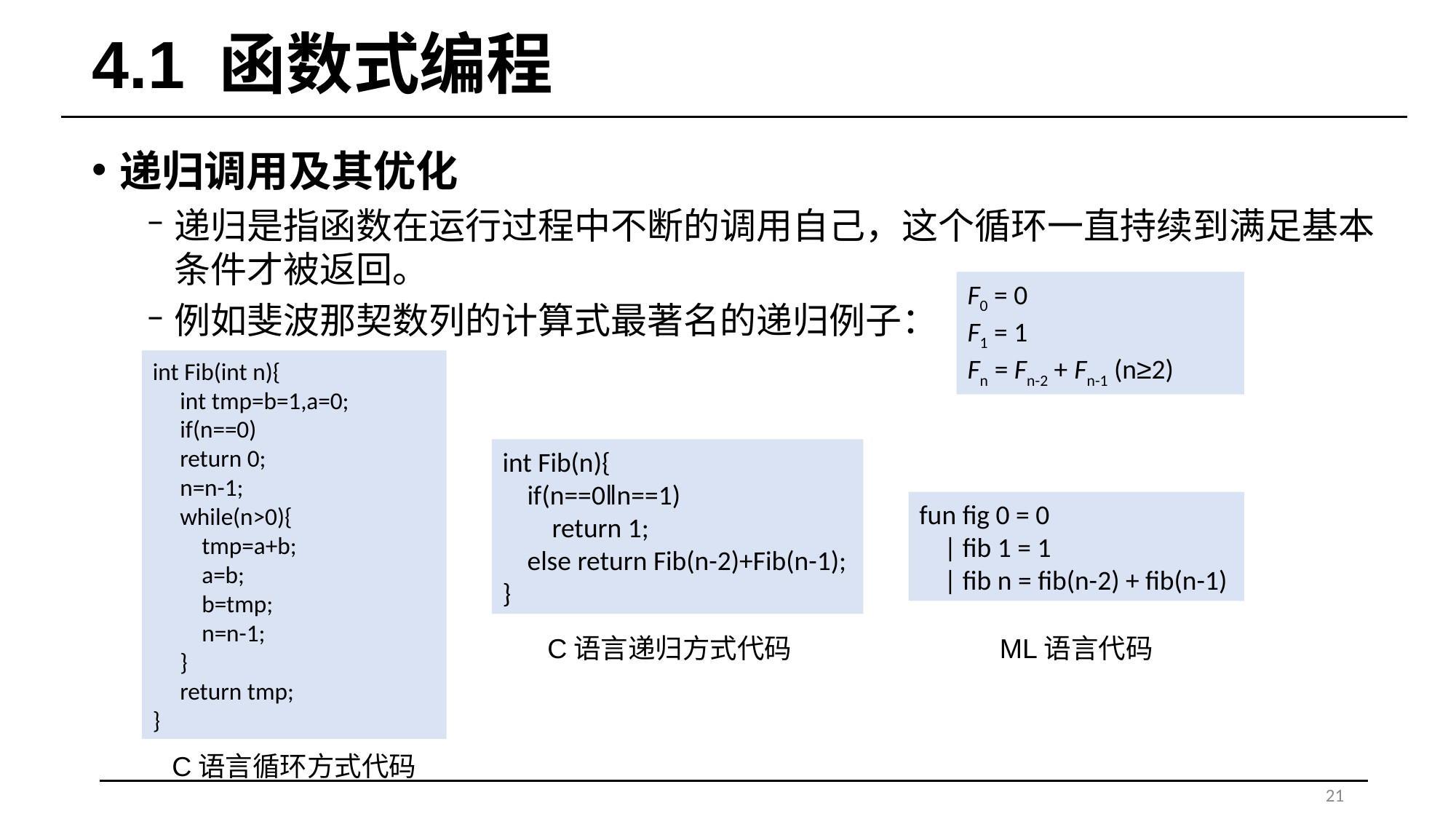

# 4.1 函数式编程
递归调用及其优化
递归是指函数在运行过程中不断的调用自己，这个循环一直持续到满足基本条件才被返回。
例如斐波那契数列的计算式最著名的递归例子：
F0 = 0
F1 = 1
Fn = Fn-2 + Fn-1 (n≥2)
int Fib(int n){
     int tmp=b=1,a=0;
     if(n==0)
     return 0;
     n=n-1;
     while(n>0){
         tmp=a+b;
         a=b;
         b=tmp;
         n=n-1;
     }
     return tmp;
}
int Fib(n){
    if(n==0‖n==1)
        return 1;
    else return Fib(n-2)+Fib(n-1);
}
fun fig 0 = 0
    | fib 1 = 1
    | fib n = fib(n-2) + fib(n-1)
C语言递归方式代码
ML语言代码
C语言循环方式代码
21